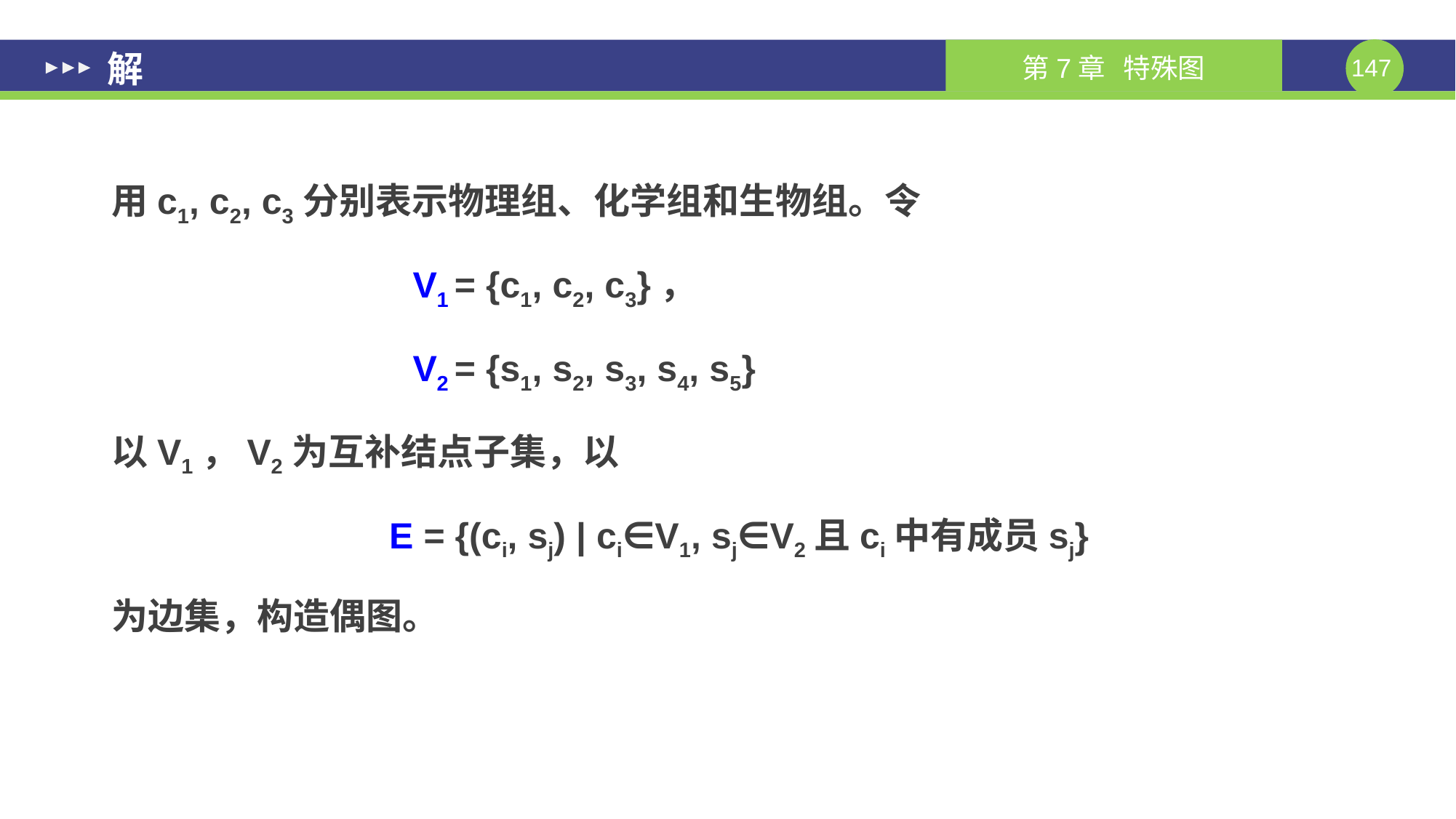

# 解
用c1, c2, c3分别表示物理组、化学组和生物组。令
V1 = {c1, c2, c3}，
V2 = {s1, s2, s3, s4, s5}
以V1，V2为互补结点子集，以
E = {(ci, sj) | ci∈V1, sj∈V2且ci中有成员sj}
为边集，构造偶图。